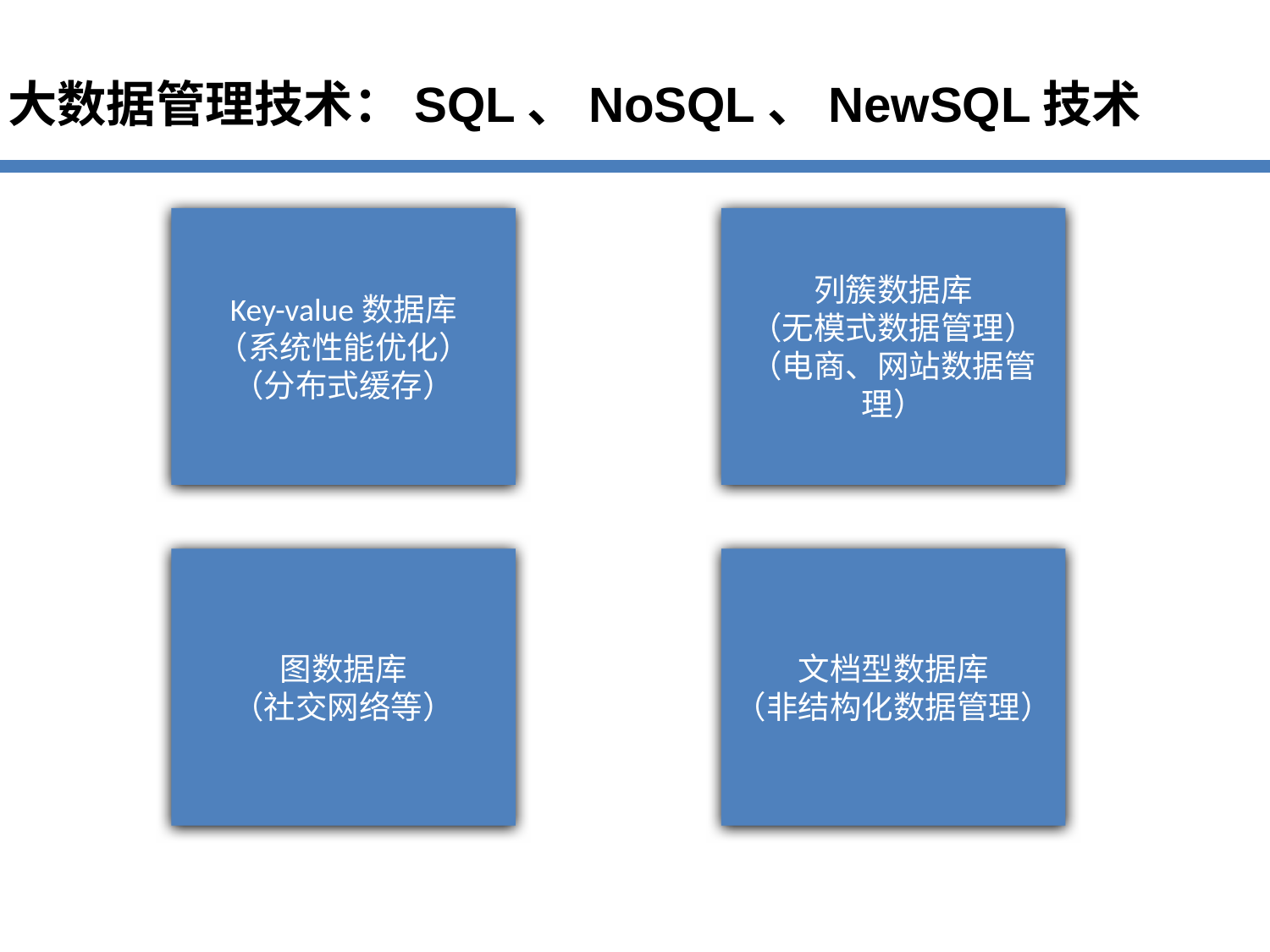

大数据管理技术：SQL、NoSQL、NewSQL技术
列簇数据库
（无模式数据管理）
（电商、网站数据管理）
Key-value数据库
（系统性能优化）
（分布式缓存）
文档型数据库
（非结构化数据管理）
图数据库
（社交网络等）